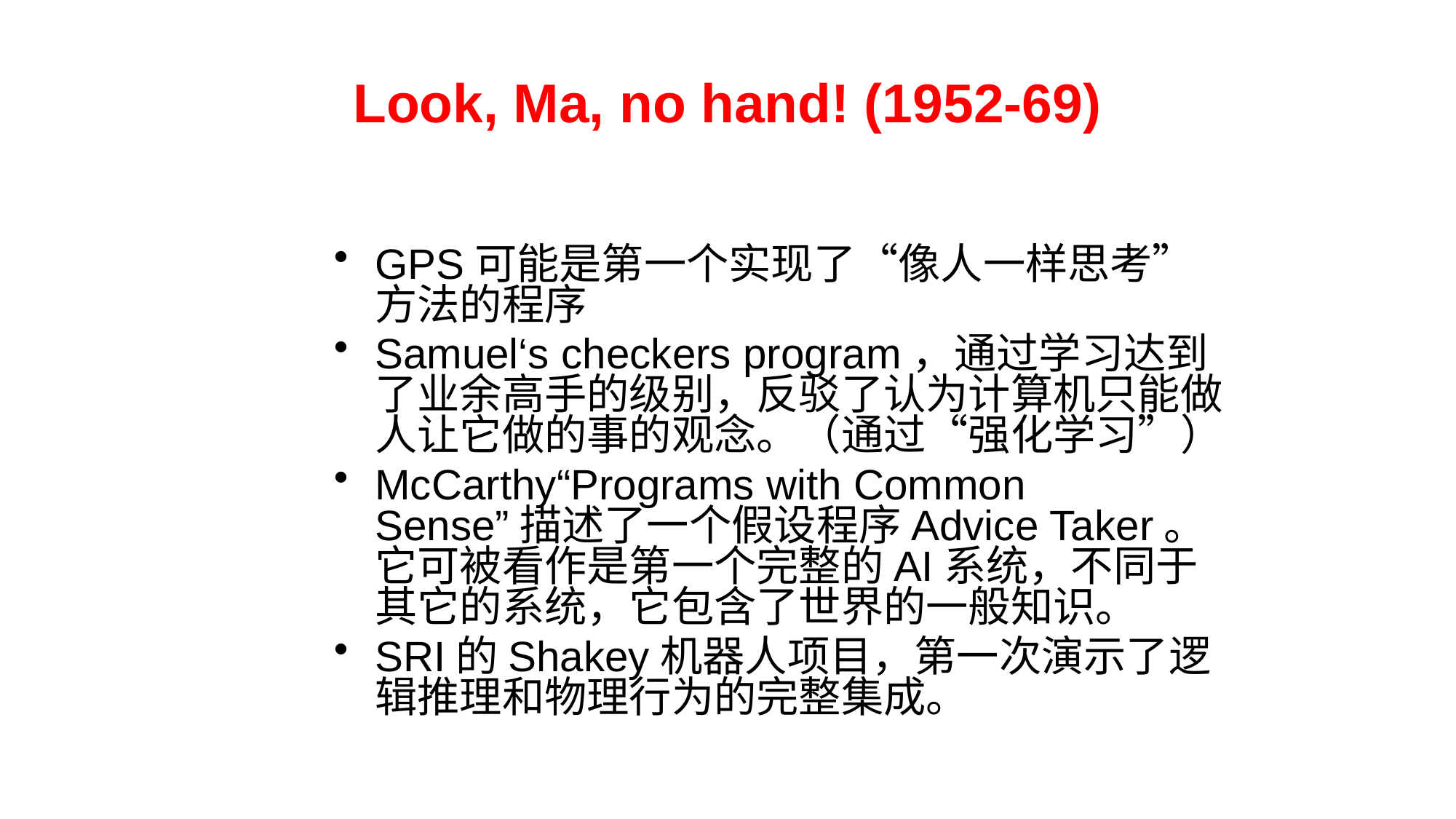

# Look, Ma, no hand! (1952-69)
GPS可能是第一个实现了“像人一样思考”方法的程序
Samuel‘s checkers program，通过学习达到了业余高手的级别，反驳了认为计算机只能做人让它做的事的观念。（通过“强化学习”）
McCarthy“Programs with Common Sense”描述了一个假设程序Advice Taker。它可被看作是第一个完整的AI系统，不同于其它的系统，它包含了世界的一般知识。
SRI的Shakey机器人项目，第一次演示了逻辑推理和物理行为的完整集成。